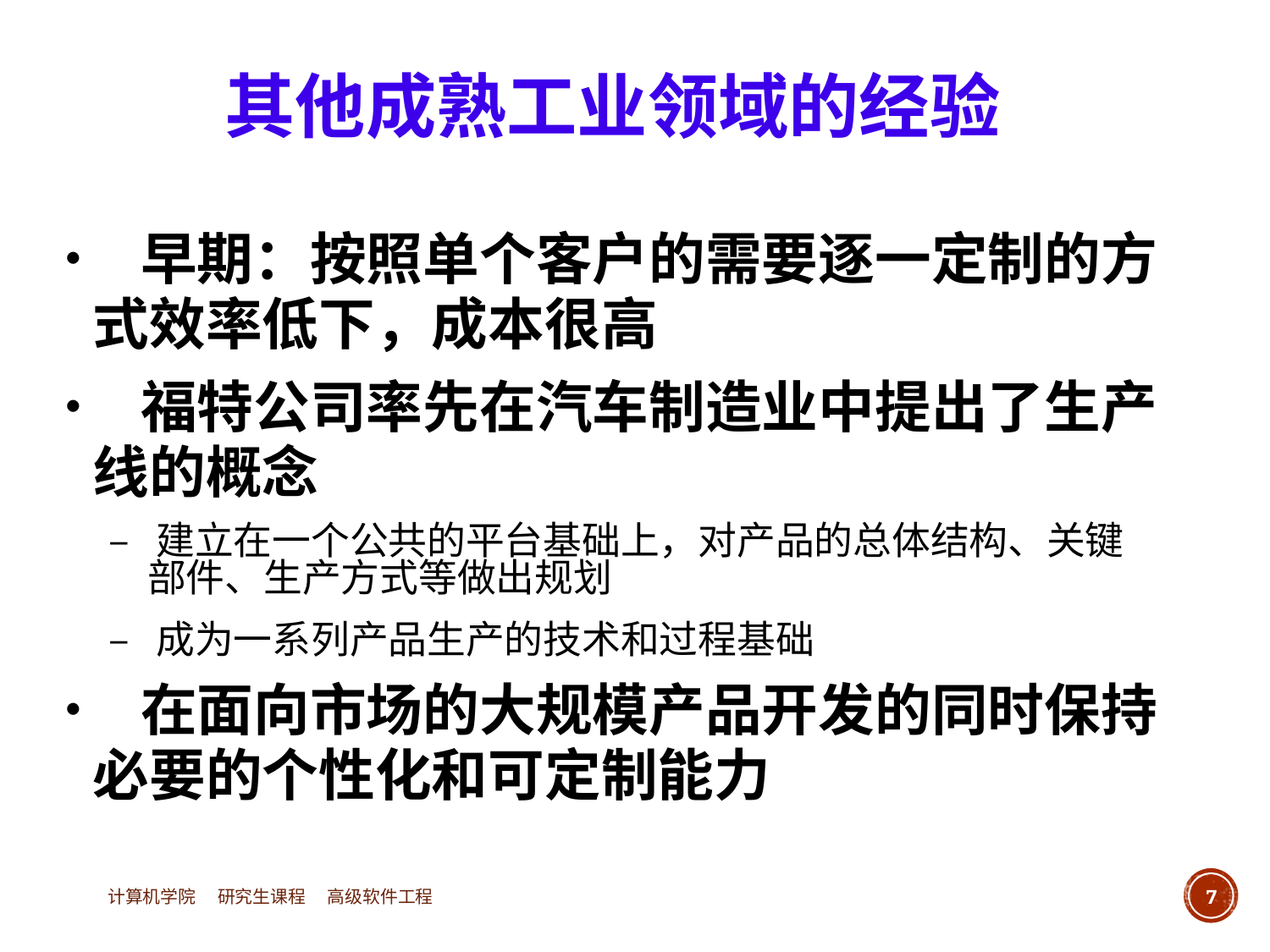

其他成熟工业领域的经验

•  早期：按照单个客户的需要逐一定制的方
	式效率低下，成本很高
•  福特公司率先在汽车制造业中提出了生产
	线的概念
		–  建立在一个公共的平台基础上，对产品的总体结构、关键
			部件、生产方式等做出规划
		–  成为一系列产品生产的技术和过程基础
•  在面向市场的大规模产品开发的同时保持
	必要的个性化和可定制能力
计算机学院    研究生课程    高级软件工程
7